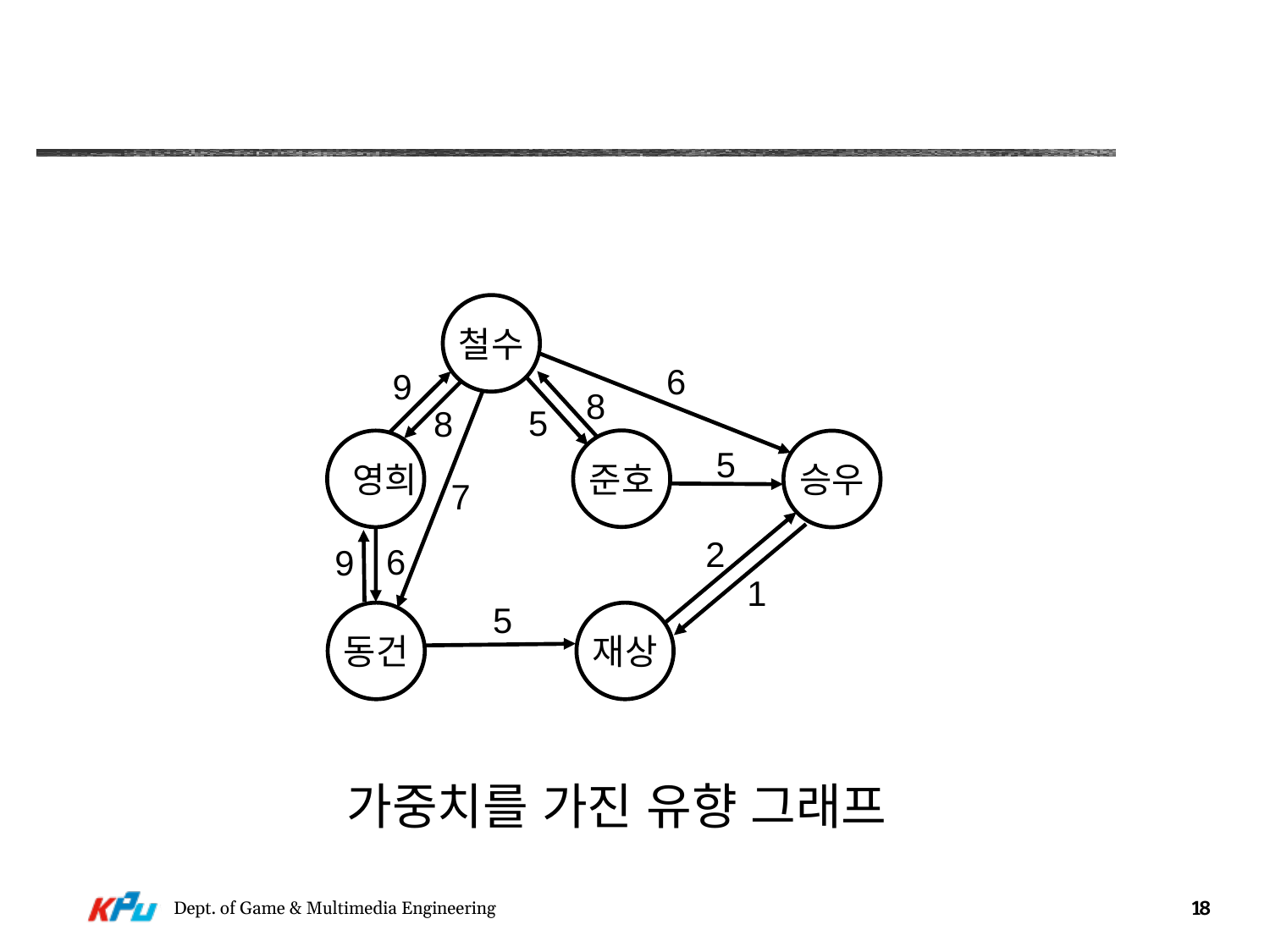

#

철수

준호
 영희
승우

동건
재상

6
9
8
5
8
5
7
2
6
9
1
5
가중치를 가진 유향 그래프
Dept. of Game & Multimedia Engineering
18